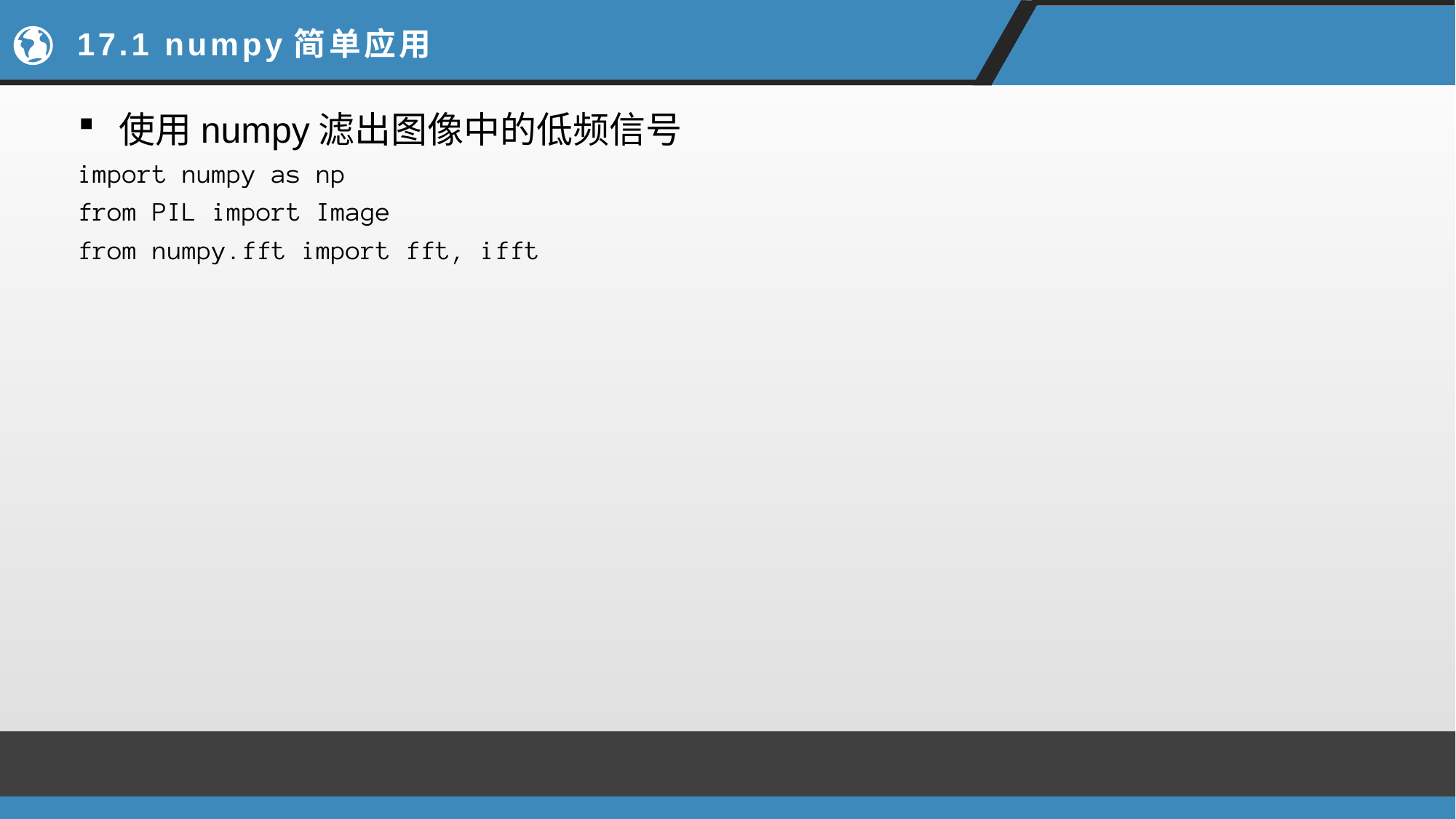

# 17.1 numpy简单应用

使用numpy滤出图像中的低频信号
import numpy as np
from PIL import Image
from numpy.fft import fft, ifft